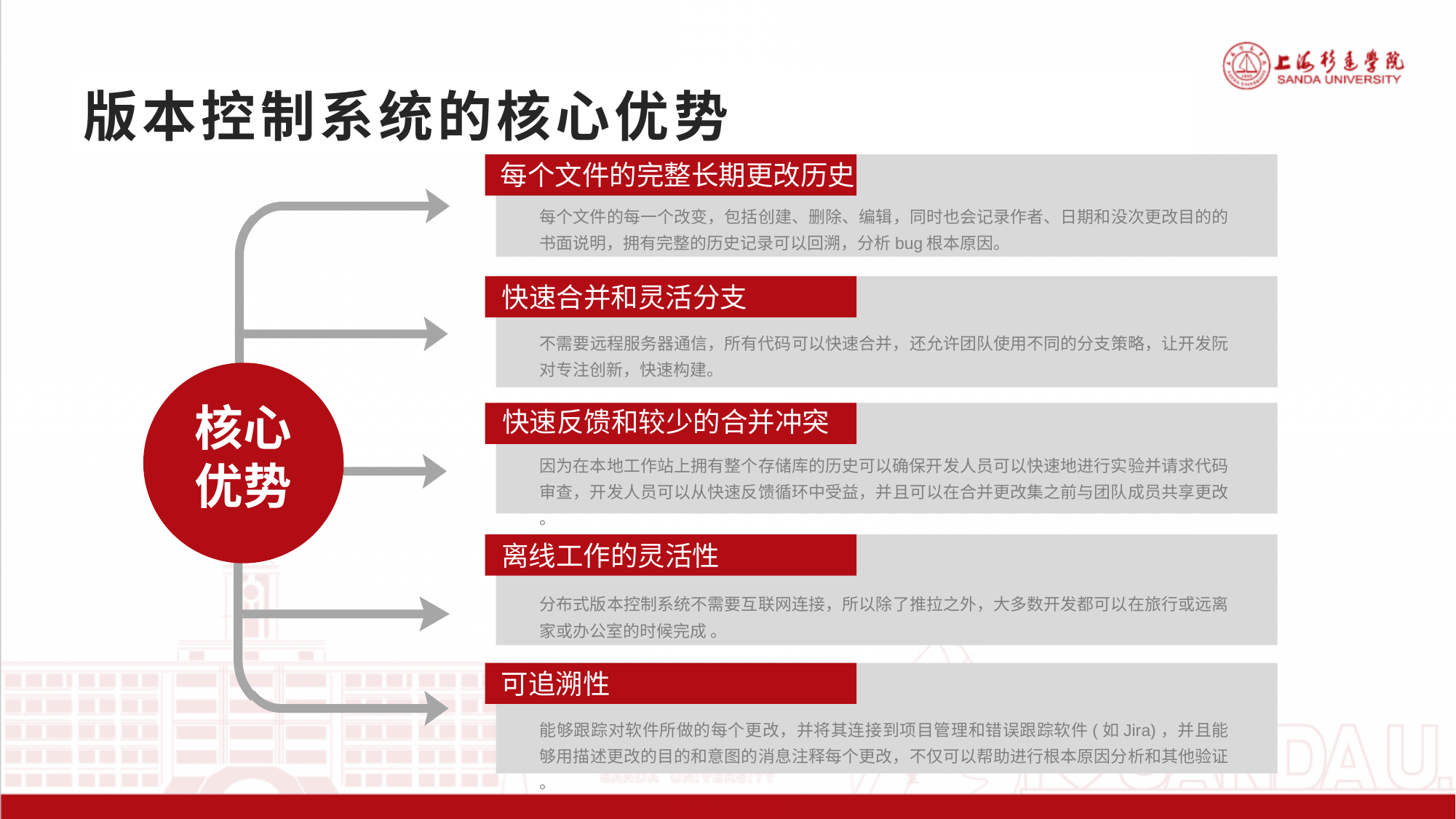

# 版本控制系统的核心优势
每个文件的完整长期更改历史

每个文件的每一个改变，包括创建、删除、编辑，同时也会记录作者、日期和没次更改目的的书面说明，拥有完整的历史记录可以回溯，分析bug根本原因。

快速合并和灵活分支

不需要远程服务器通信，所有代码可以快速合并，还允许团队使用不同的分支策略，让开发阮对专注创新，快速构建。

核心优势
快速反馈和较少的合并冲突

因为在本地工作站上拥有整个存储库的历史可以确保开发人员可以快速地进行实验并请求代码审查，开发人员可以从快速反馈循环中受益，并且可以在合并更改集之前与团队成员共享更改 。

离线工作的灵活性

分布式版本控制系统不需要互联网连接，所以除了推拉之外，大多数开发都可以在旅行或远离家或办公室的时候完成 。

可追溯性

能够跟踪对软件所做的每个更改，并将其连接到项目管理和错误跟踪软件(如Jira)，并且能够用描述更改的目的和意图的消息注释每个更改，不仅可以帮助进行根本原因分析和其他验证 。